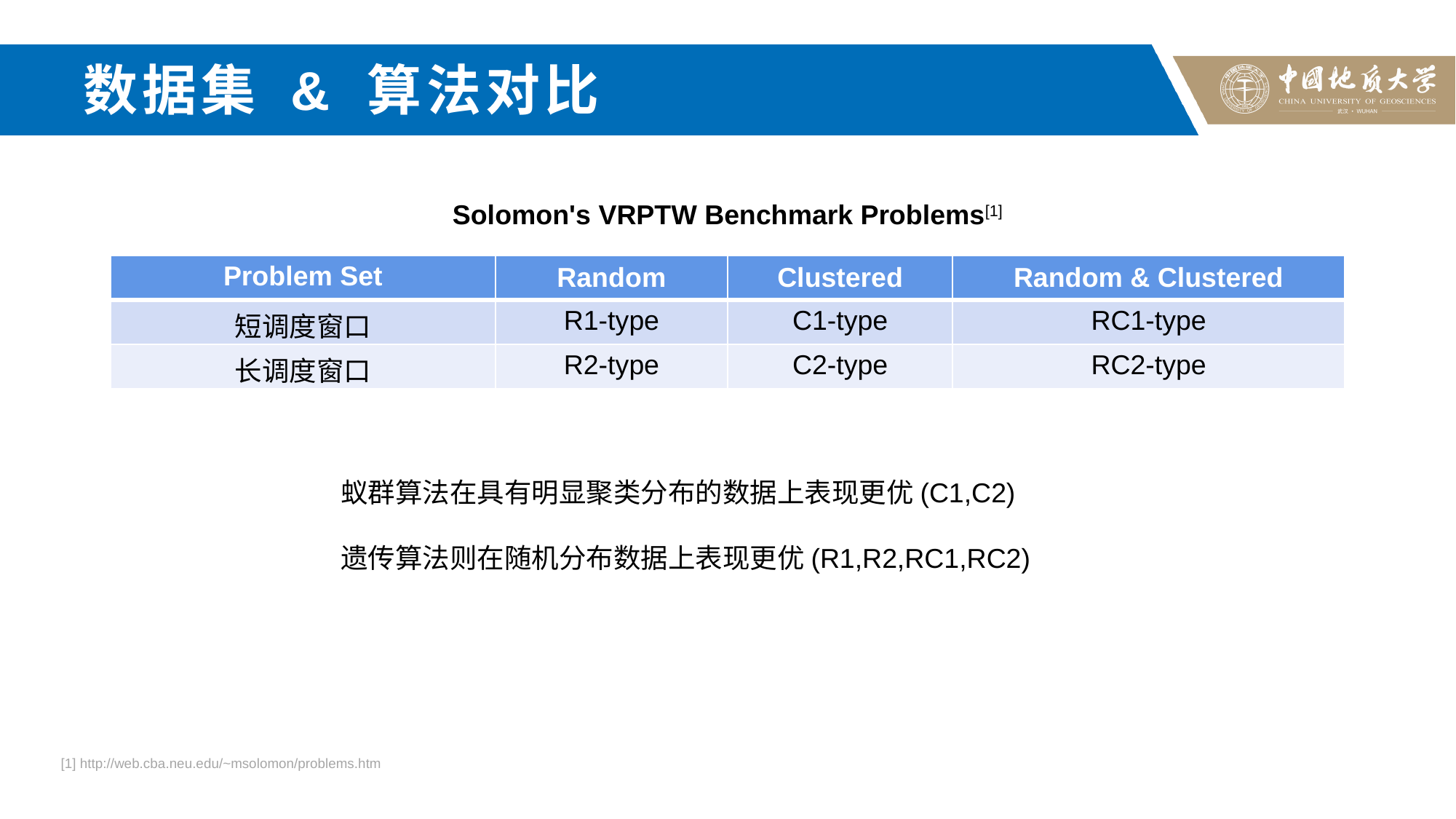

# 数据集 & 算法对比
Solomon's VRPTW Benchmark Problems[1]
| Problem Set | Random | Clustered | Random & Clustered |
| --- | --- | --- | --- |
| 短调度窗口 | R1-type | C1-type | RC1-type |
| 长调度窗口 | R2-type | C2-type | RC2-type |
蚁群算法在具有明显聚类分布的数据上表现更优(C1,C2)

遗传算法则在随机分布数据上表现更优(R1,R2,RC1,RC2)
[1] http://web.cba.neu.edu/~msolomon/problems.htm